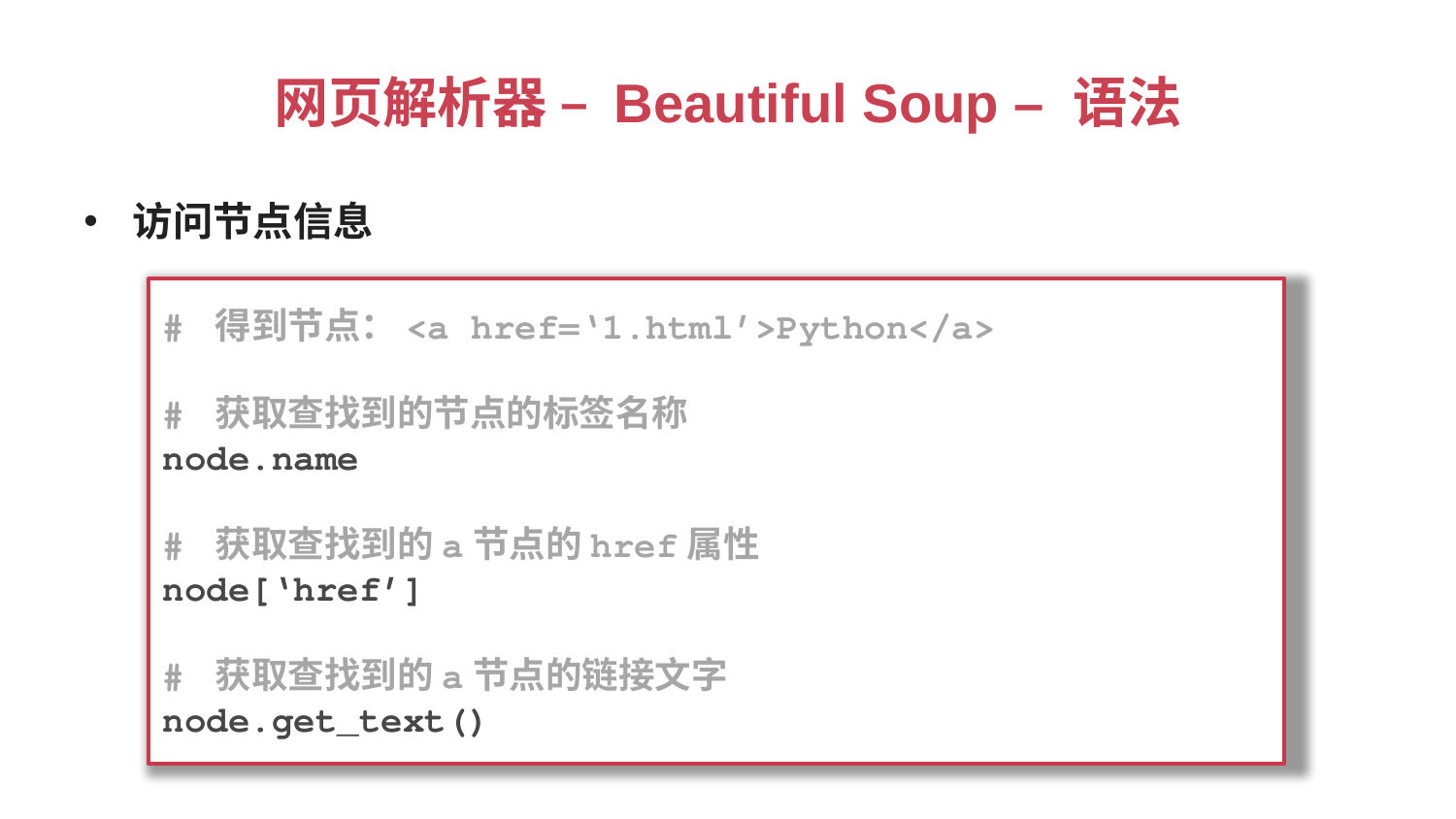

# 网页解析器 – Beautiful Soup – 语法
访问节点信息
# 得到节点：<a href=‘1.html’>Python</a>

# 获取查找到的节点的标签名称
node.name

# 获取查找到的a节点的href属性
node[‘href’]

# 获取查找到的a节点的链接文字
node.get_text()